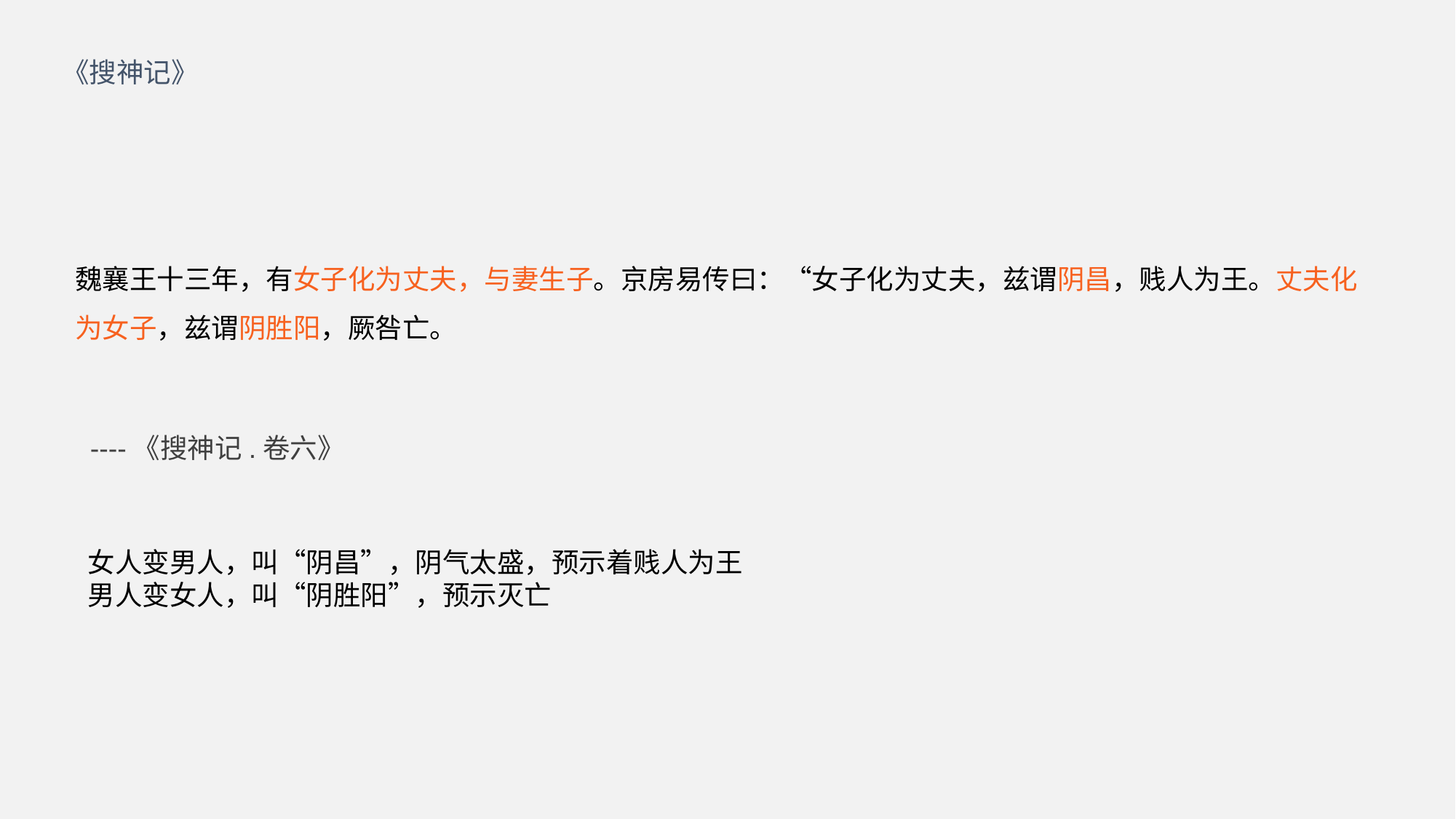

《搜神记》
魏襄王十三年，有女子化为丈夫，与妻生子。京房易传曰：“女子化为丈夫，兹谓阴昌，贱人为王。丈夫化为女子，兹谓阴胜阳，厥咎亡。
----《搜神记.卷六》
女人变男人，叫“阴昌”，阴气太盛，预示着贱人为王
男人变女人，叫“阴胜阳”，预示灭亡